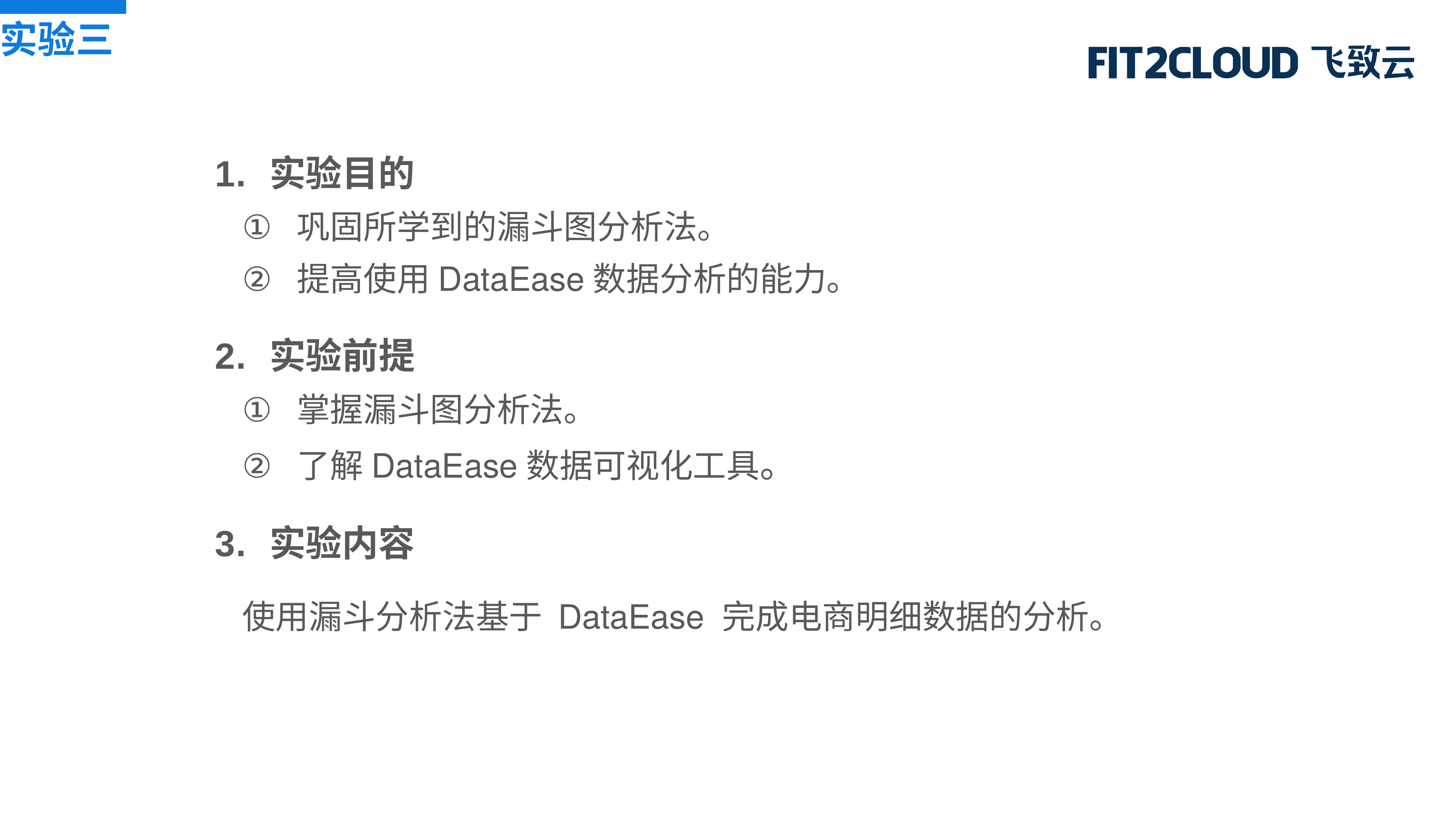

实验三
实验目的
巩固所学到的漏斗图分析法。
提高使用DataEase数据分析的能力。
实验前提
掌握漏斗图分析法。
了解DataEase数据可视化工具。
实验内容
使用漏斗分析法基于 DataEase 完成电商明细数据的分析。